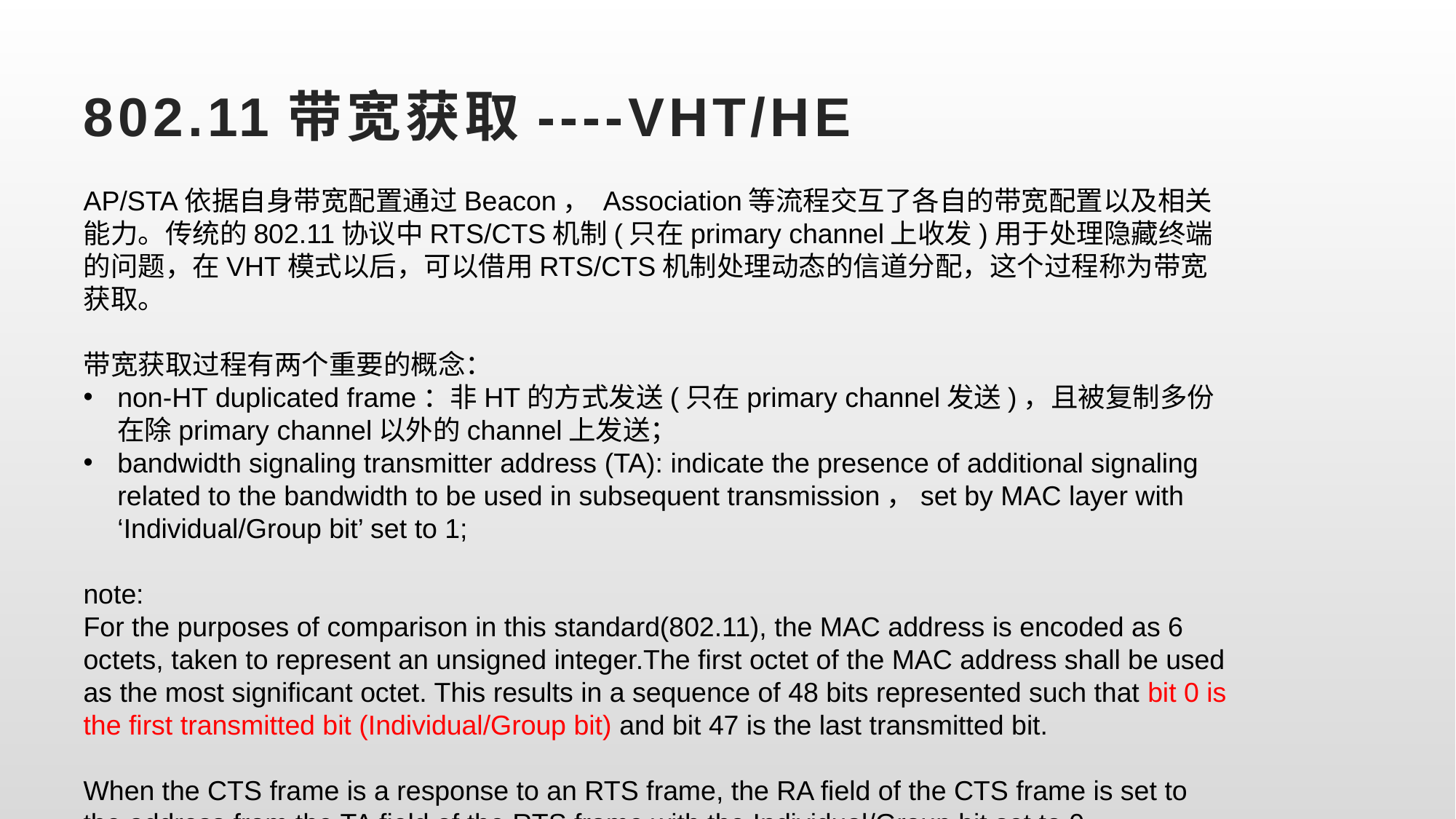

# 802.11带宽获取----VHT/HE

AP/STA依据自身带宽配置通过Beacon， Association等流程交互了各自的带宽配置以及相关能力。传统的802.11协议中RTS/CTS机制(只在primary channel上收发)用于处理隐藏终端的问题，在VHT模式以后，可以借用RTS/CTS机制处理动态的信道分配，这个过程称为带宽获取。

带宽获取过程有两个重要的概念：
non-HT duplicated frame：非HT的方式发送(只在primary channel发送)，且被复制多份在除primary channel以外的channel上发送；
bandwidth signaling transmitter address (TA): indicate the presence of additional signaling related to the bandwidth to be used in subsequent transmission，set by MAC layer with ‘Individual/Group bit’ set to 1;

note:
For the purposes of comparison in this standard(802.11), the MAC address is encoded as 6 octets, taken to represent an unsigned integer.The first octet of the MAC address shall be used as the most significant octet. This results in a sequence of 48 bits represented such that bit 0 is the first transmitted bit (Individual/Group bit) and bit 47 is the last transmitted bit.

When the CTS frame is a response to an RTS frame, the RA field of the CTS frame is set to the address from the TA field of the RTS frame with the Individual/Group bit set to 0.